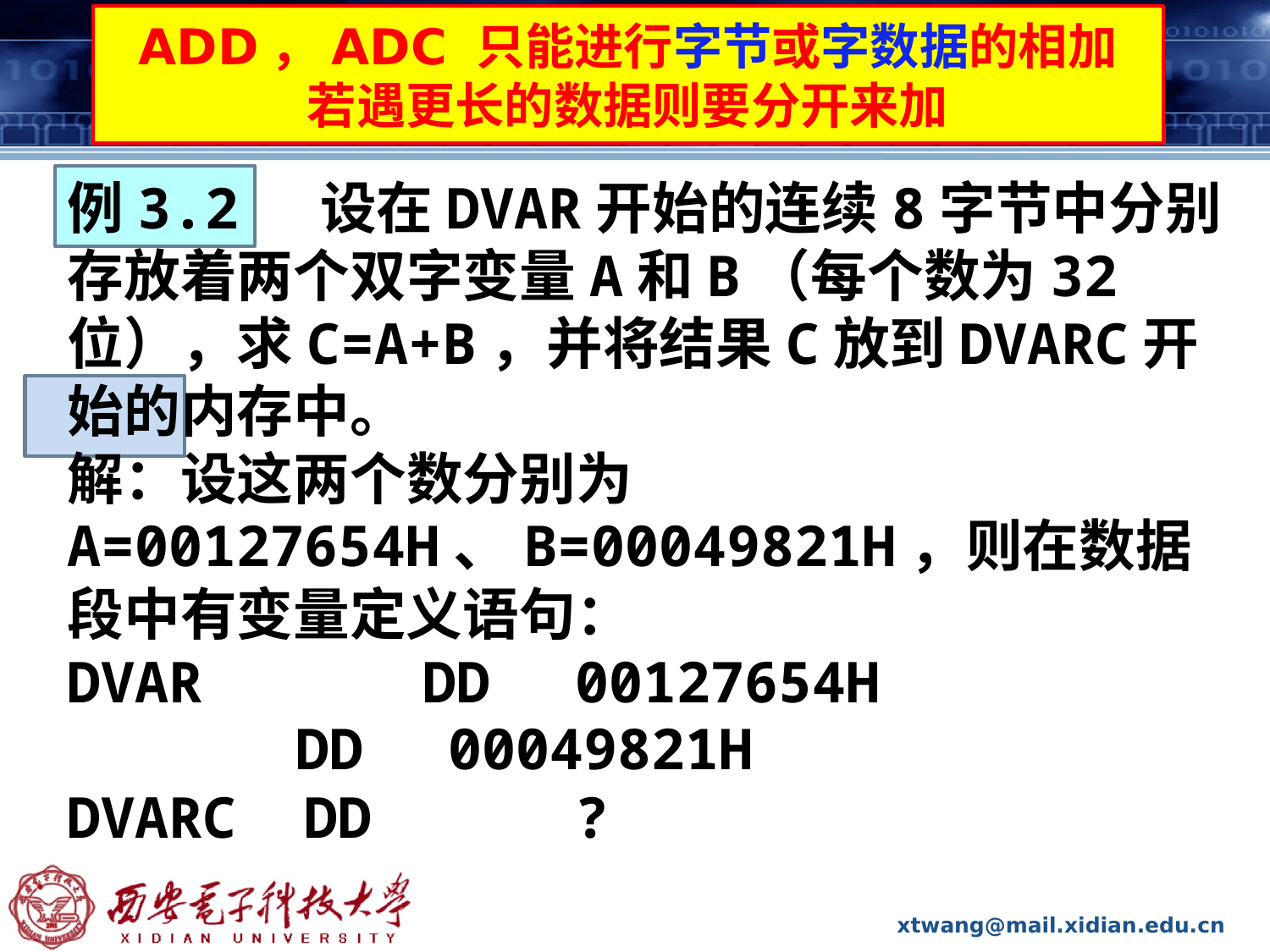

ADD，ADC 只能进行字节或字数据的相加
若遇更长的数据则要分开来加
# 4. 8086的指令系统

例3.2  设在DVAR开始的连续8字节中分别存放着两个双字变量A和B（每个数为32位），求C=A+B，并将结果C放到DVARC开始的内存中。
解：设这两个数分别为A=00127654H、B=00049821H，则在数据段中有变量定义语句：
DVAR	   DD	00127654H
	   DD  	00049821H
DVARC  DD 		?